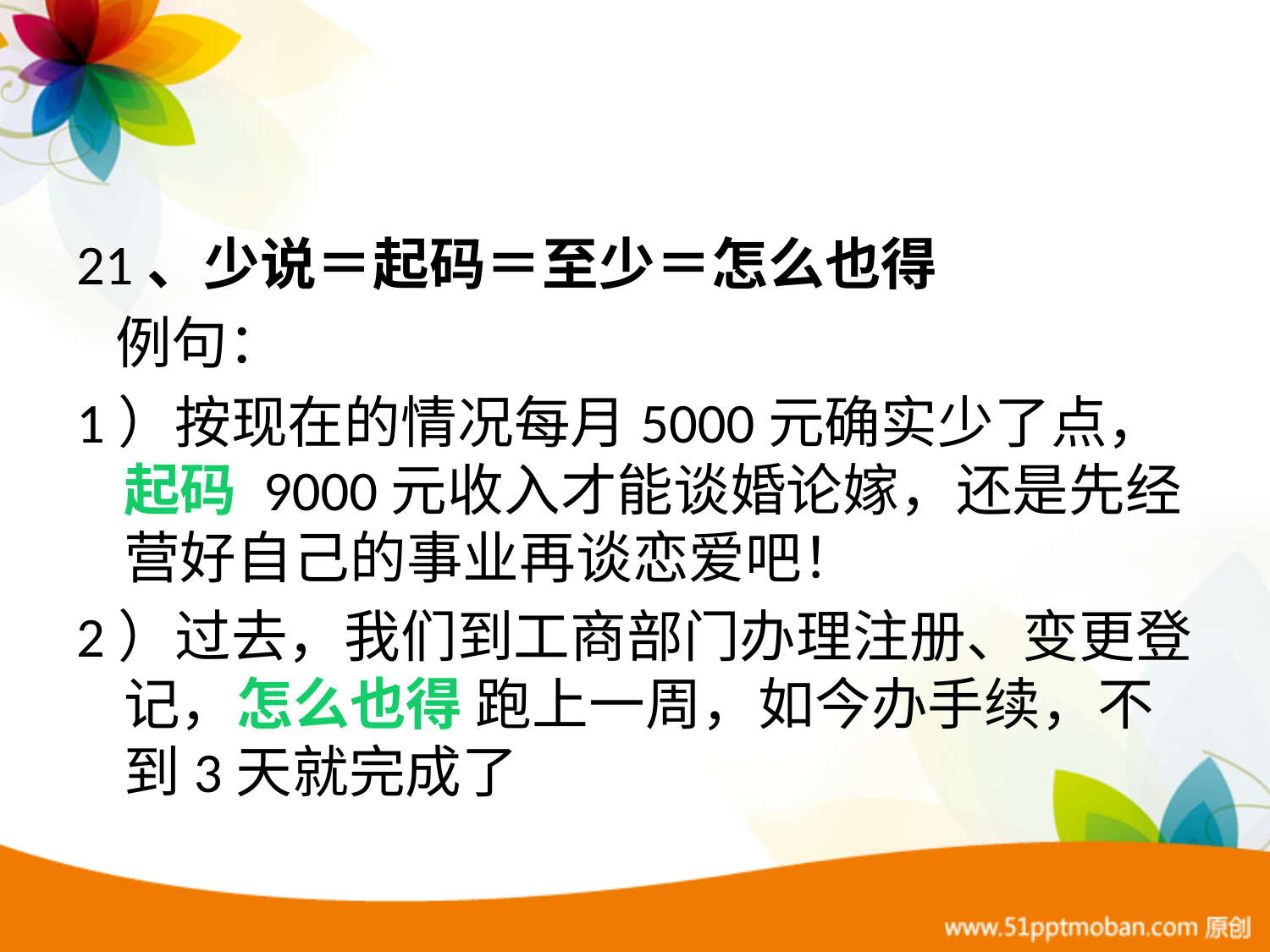

#
21、少说＝起码＝至少＝怎么也得
  例句：
1）按现在的情况每月5000元确实少了点，起码 9000元收入才能谈婚论嫁，还是先经营好自己的事业再谈恋爱吧！
2）过去，我们到工商部门办理注册、变更登记，怎么也得 跑上一周，如今办手续，不到3天就完成了